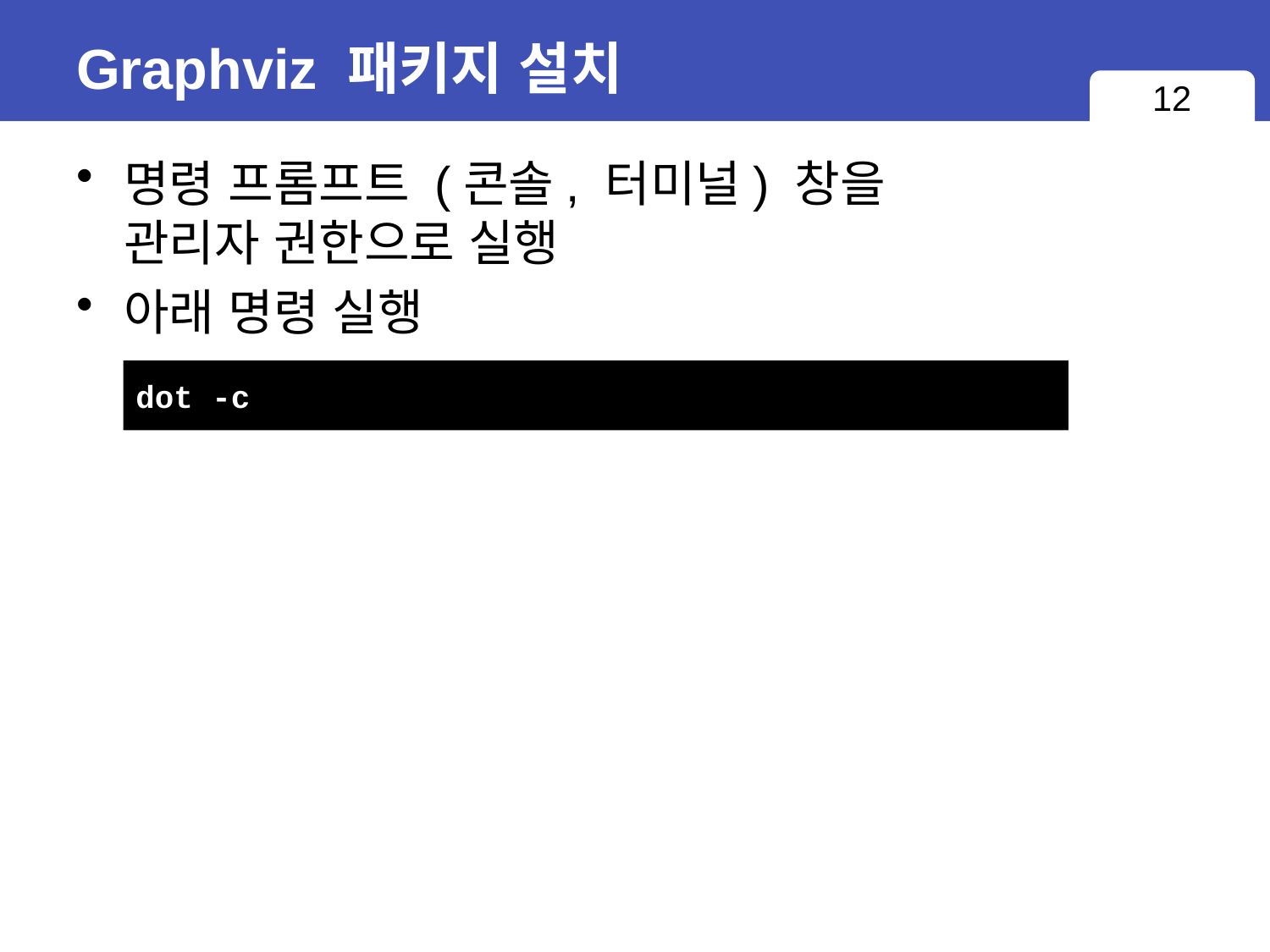

# Graphviz 패키지 설치
12
명령 프롬프트 (콘솔, 터미널) 창을
관리자 권한으로 실행
아래 명령 실행
dot -c